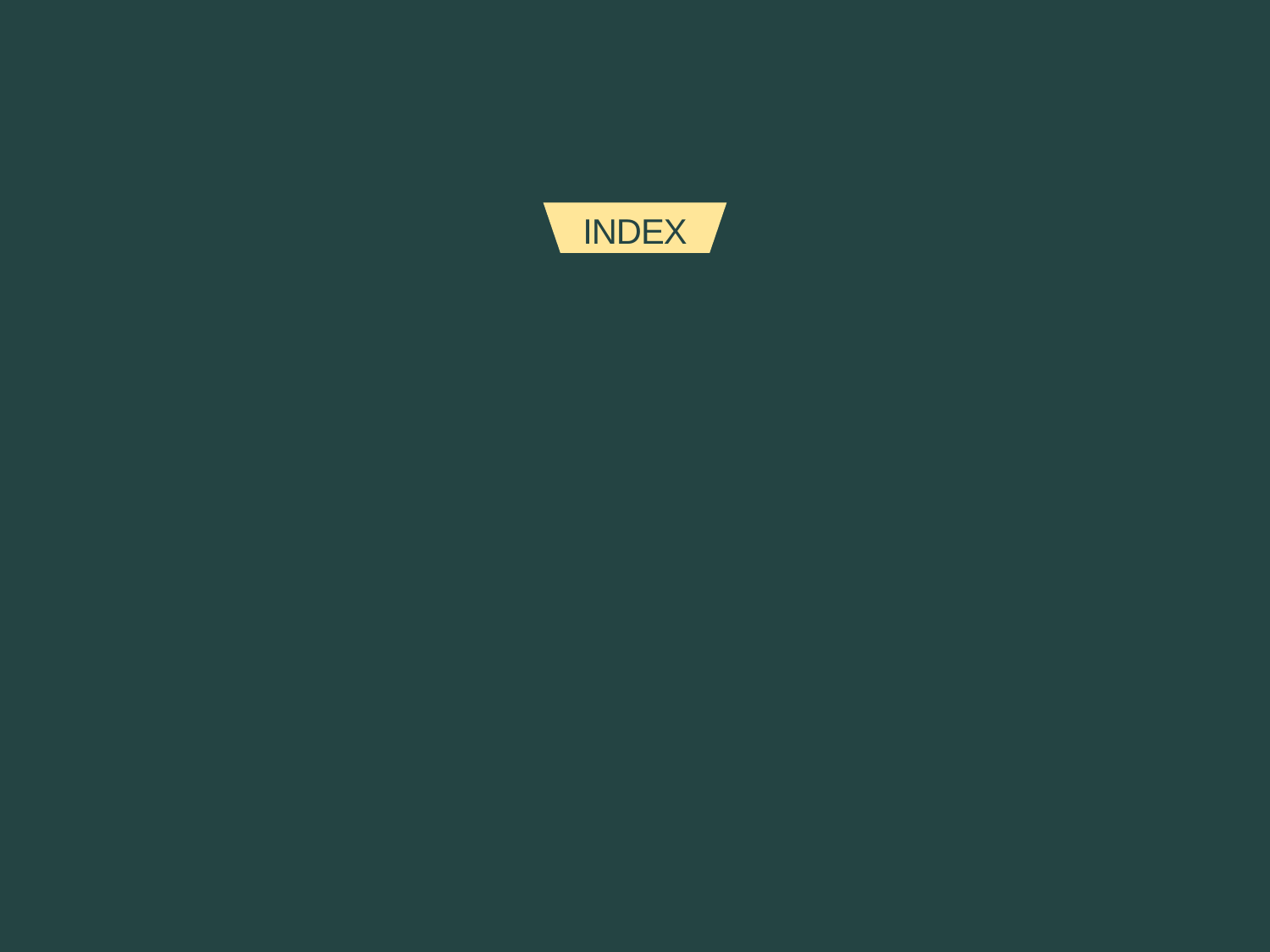

INDEX
01. YOLO의 기본적인 원리
02. 학습데이터 및 준비과정
03. 학습 결과
04. 동영상 (직접 학습한 결과, 이미 학습된 모델의 동영상)